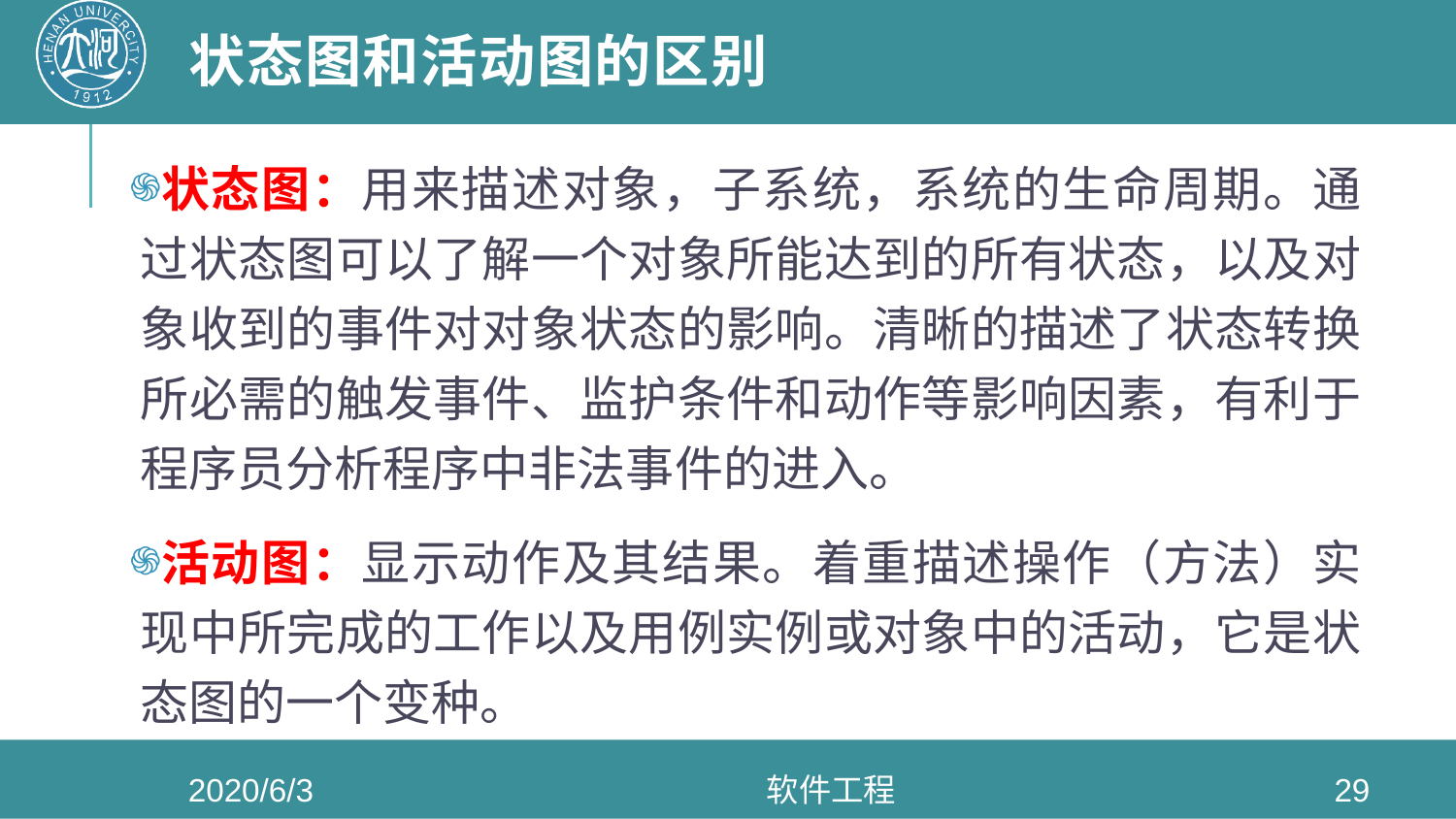

# 状态图和活动图的区别

状态图：用来描述对象，子系统，系统的生命周期。通过状态图可以了解一个对象所能达到的所有状态，以及对象收到的事件对对象状态的影响。清晰的描述了状态转换所必需的触发事件、监护条件和动作等影响因素，有利于程序员分析程序中非法事件的进入。
活动图：显示动作及其结果。着重描述操作（方法）实现中所完成的工作以及用例实例或对象中的活动，它是状态图的一个变种。
2020/6/3
软件工程
29